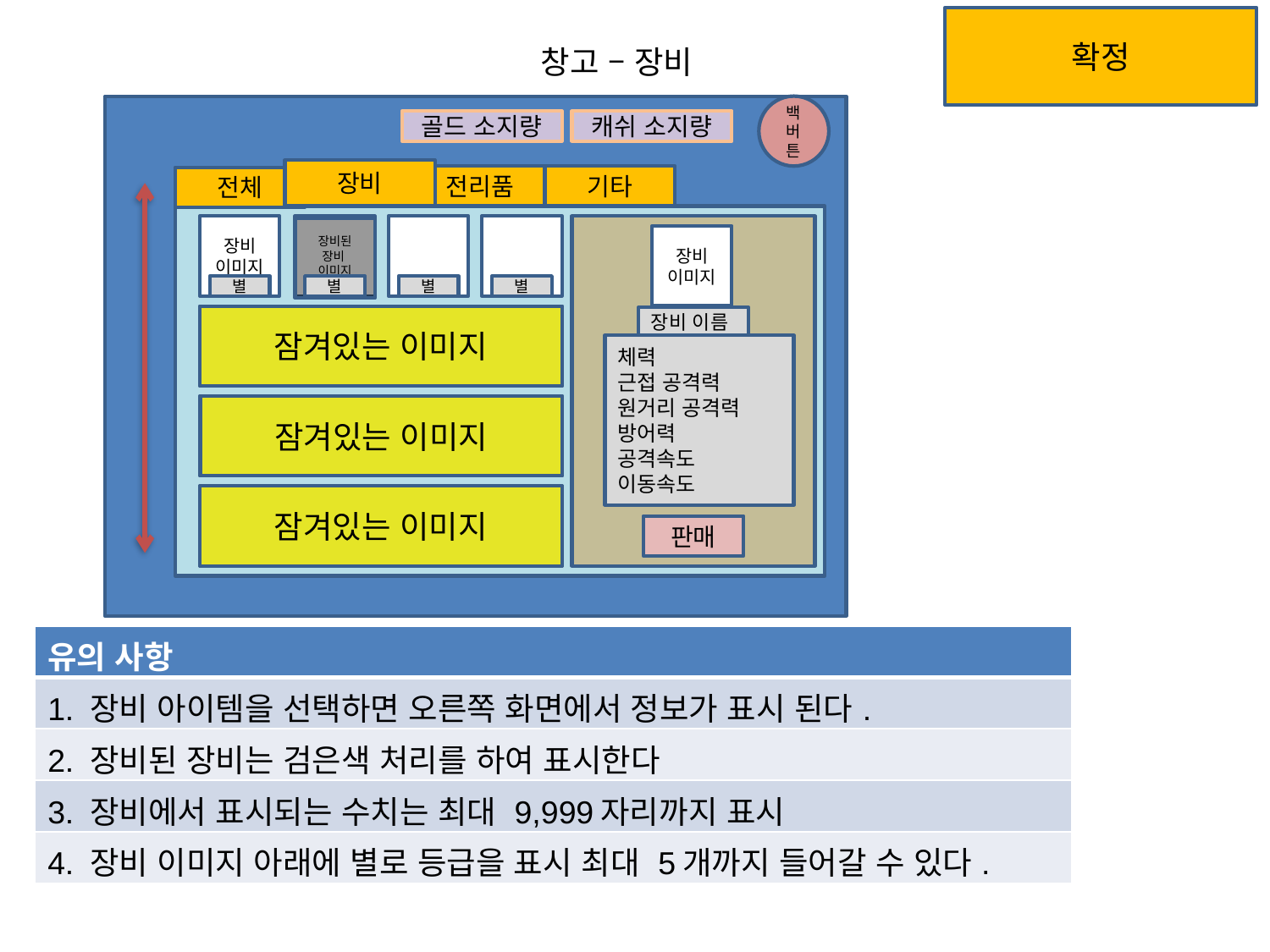

확정
창고 – 장비

백버튼
골드 소지량
캐쉬 소지량
장비
전리품
기타
전체

장비 이미지
장비된
장비
이미지

장비 이미지
별
별
별
별

잠겨있는 이미지

장비 이름
체력
근접 공격력
원거리 공격력
방어력
공격속도
이동속도

잠겨있는 이미지

잠겨있는 이미지

판매
| 유의 사항 |
| --- |
| 1. 장비 아이템을 선택하면 오른쪽 화면에서 정보가 표시 된다. |
| 2. 장비된 장비는 검은색 처리를 하여 표시한다 |
| 3. 장비에서 표시되는 수치는 최대 9,999자리까지 표시 |
| 4. 장비 이미지 아래에 별로 등급을 표시 최대 5개까지 들어갈 수 있다. |